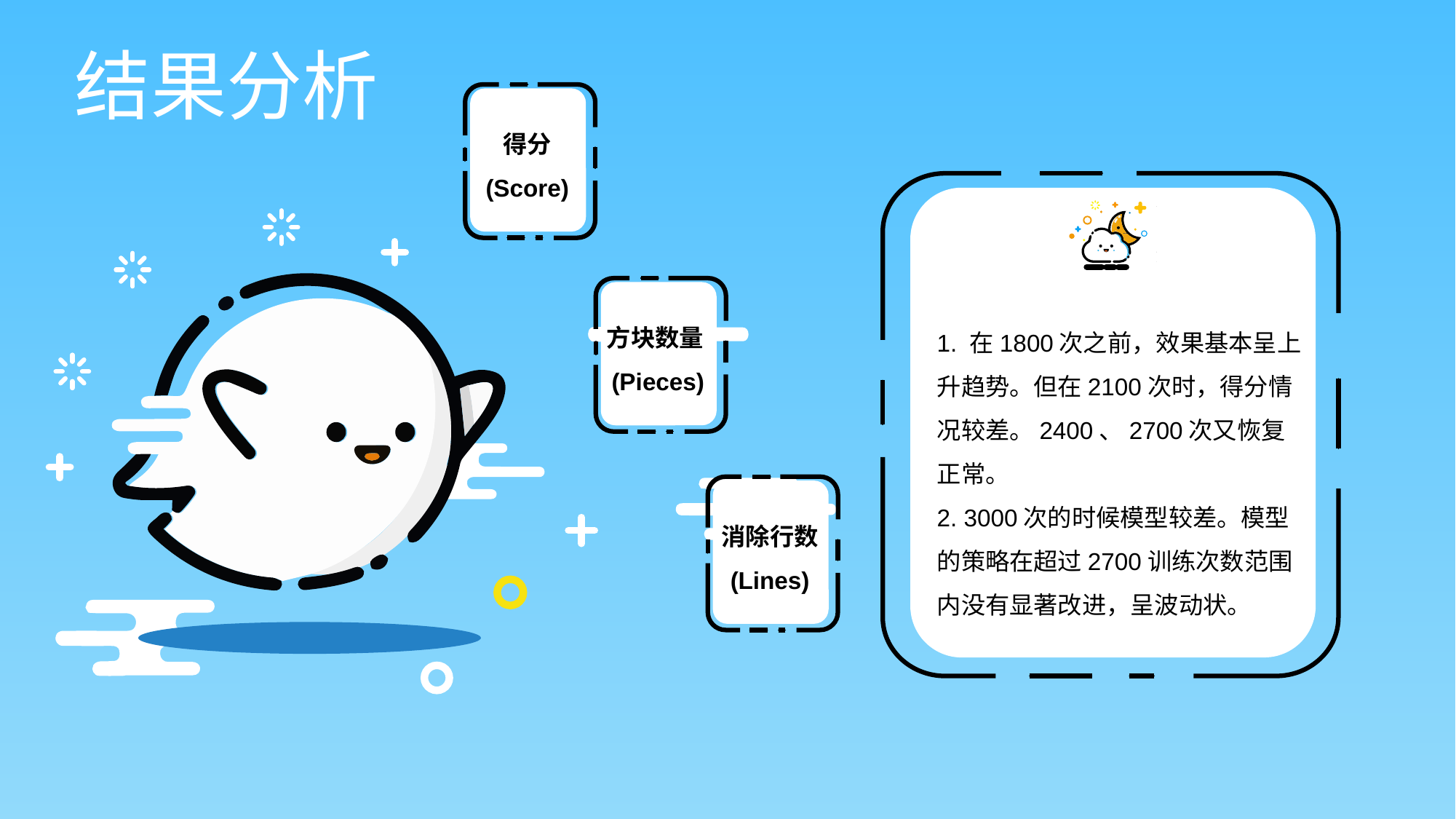

结果分析

得分
(Score)

方块数量(Pieces)
1. 在1800次之前，效果基本呈上升趋势。但在2100次时，得分情况较差。2400、2700次又恢复正常。
2. 3000次的时候模型较差。模型的策略在超过2700训练次数范围内没有显著改进，呈波动状。

消除行数
(Lines)